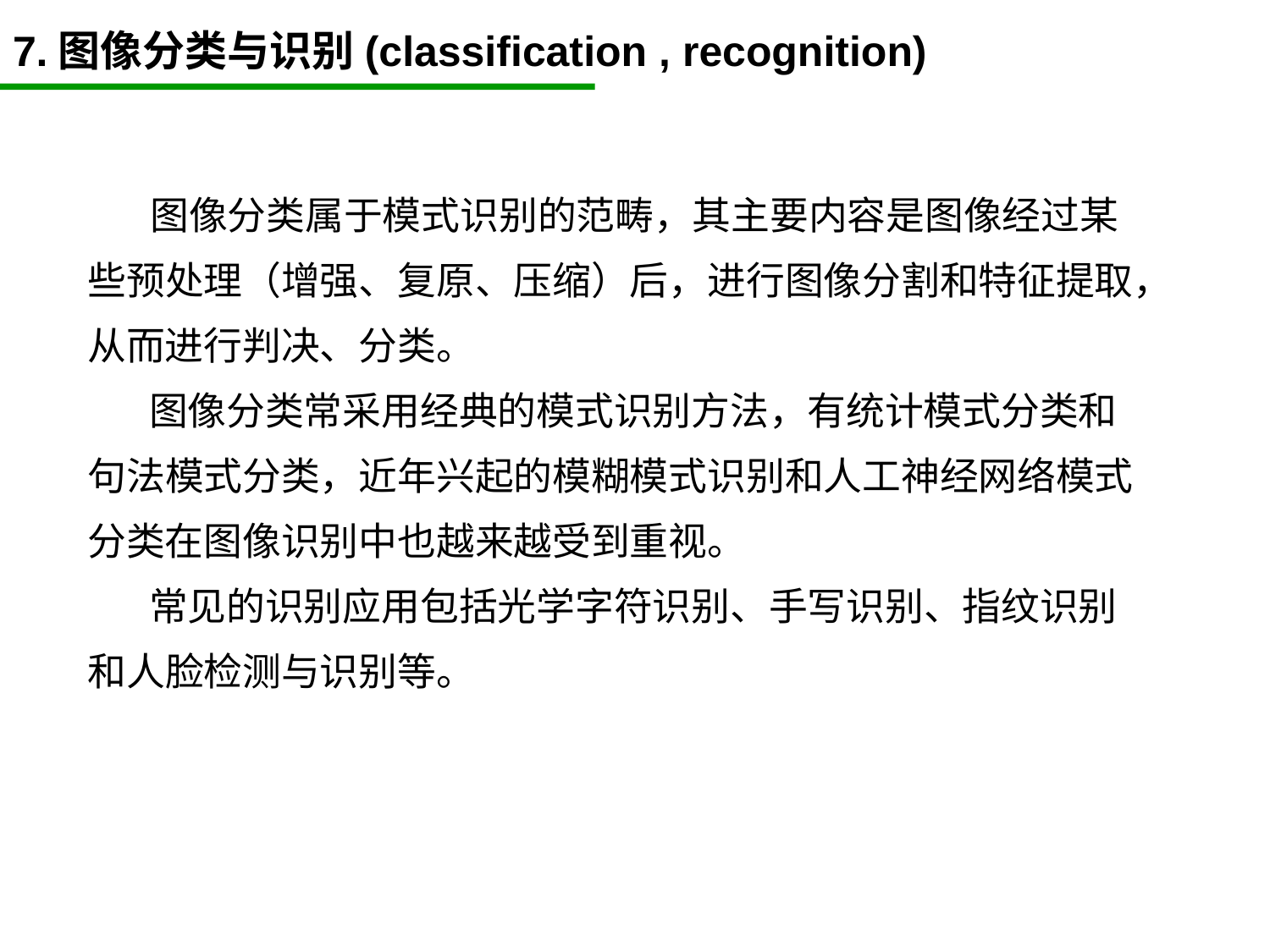

# 7.图像分类与识别(classification , recognition)
      图像分类属于模式识别的范畴，其主要内容是图像经过某些预处理（增强、复原、压缩）后，进行图像分割和特征提取，从而进行判决、分类。
      图像分类常采用经典的模式识别方法，有统计模式分类和句法模式分类，近年兴起的模糊模式识别和人工神经网络模式分类在图像识别中也越来越受到重视。
      常见的识别应用包括光学字符识别、手写识别、指纹识别和人脸检测与识别等。